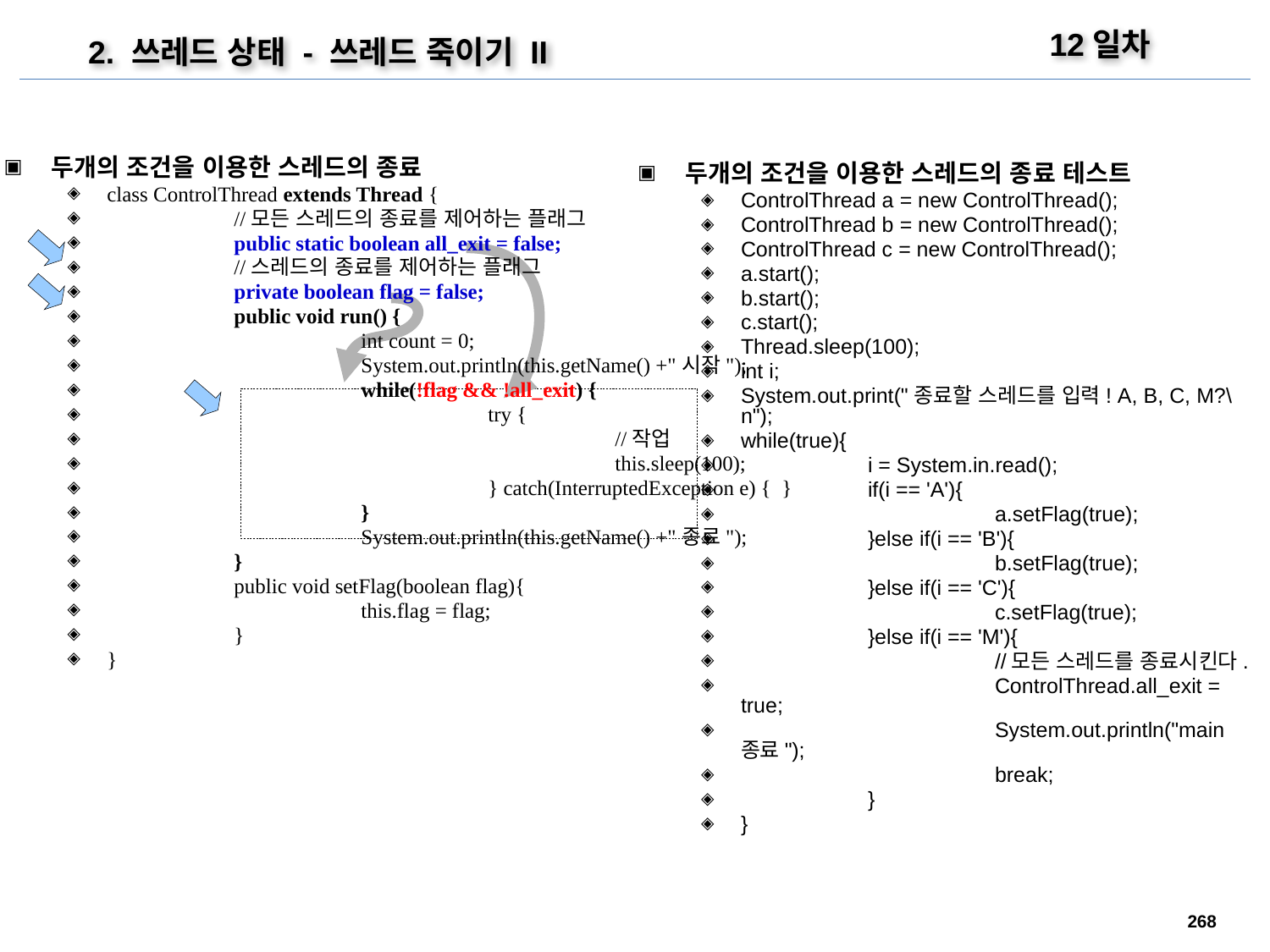

12일차
2. 쓰레드 상태 - 쓰레드 죽이기 II
두개의 조건을 이용한 스레드의 종료
class ControlThread extends Thread {
	//모든 스레드의 종료를 제어하는 플래그
	public static boolean all_exit = false;
	//스레드의 종료를 제어하는 플래그
	private boolean flag = false;
	public void run() {
		int count = 0;
		System.out.println(this.getName() +"시작");
		while(!flag && !all_exit) {
			try {
				//작업
				this.sleep(100);
			} catch(InterruptedException e) {  }
		}
		System.out.println(this.getName() +"종료");
	}
	public void setFlag(boolean flag){
		this.flag = flag;
	}
}
두개의 조건을 이용한 스레드의 종료 테스트
ControlThread a = new ControlThread();
ControlThread b = new ControlThread();
ControlThread c = new ControlThread();
a.start();
b.start();
c.start();
Thread.sleep(100);
int i;
System.out.print("종료할 스레드를 입력! A, B, C, M?\n");
while(true){
	i = System.in.read();
	if(i == 'A'){
		a.setFlag(true);
	}else if(i == 'B'){
		b.setFlag(true);
	}else if(i == 'C'){
		c.setFlag(true);
	}else if(i == 'M'){
		//모든 스레드를 종료시킨다.
		ControlThread.all_exit = true;
		System.out.println("main종료");
		break;
	}
}